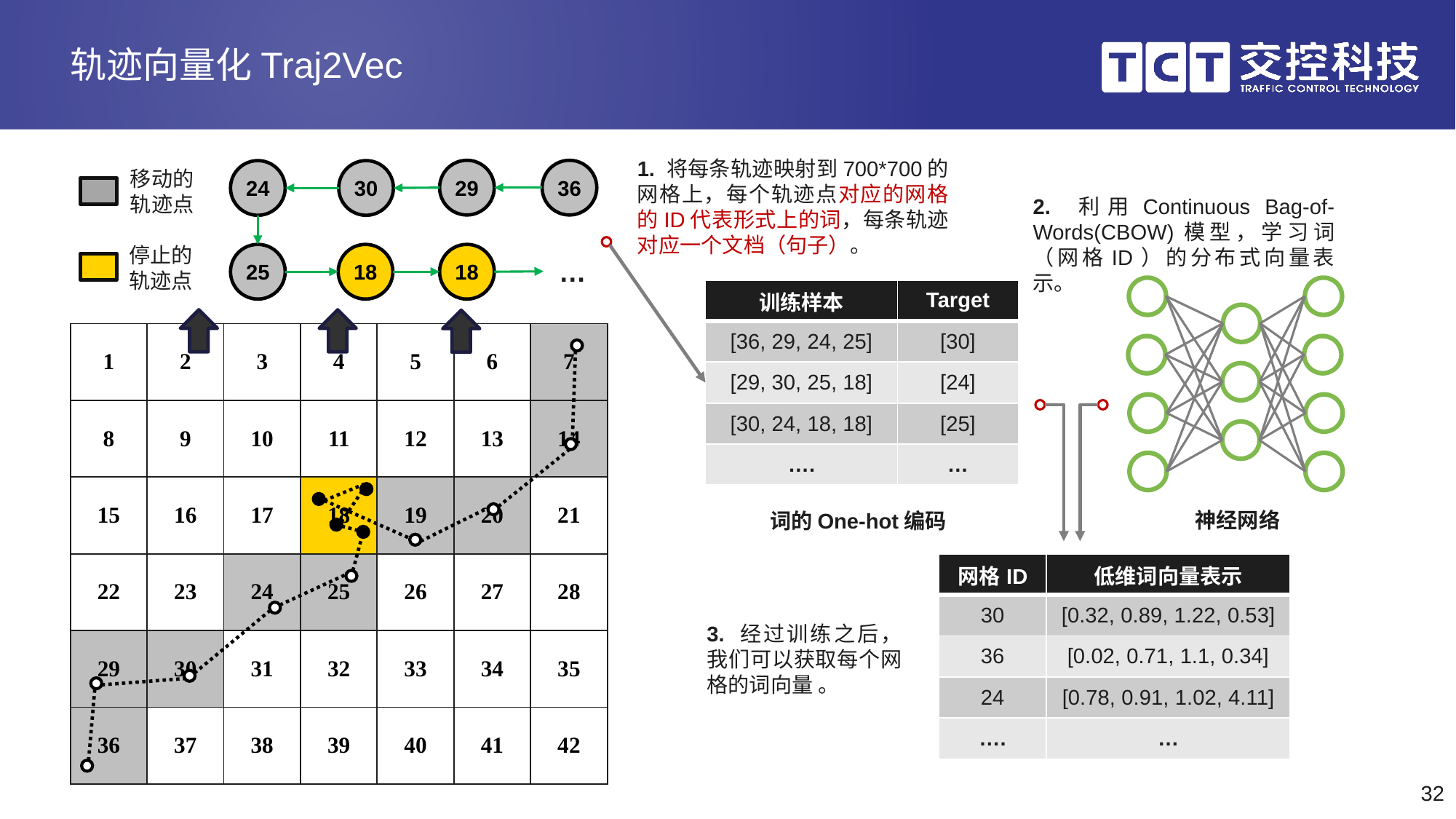

# 轨迹向量化Traj2Vec
1. 将每条轨迹映射到700*700的网格上，每个轨迹点对应的网格的ID代表形式上的词，每条轨迹对应一个文档（句子）。
移动的
轨迹点
29
36
24
30

2. 利用Continuous Bag-of-Words(CBOW)模型，学习词（网格ID）的分布式向量表示。
停止的
轨迹点

18
18
25
…

| 训练样本 | Target |
| --- | --- |
| [36, 29, 24, 25] | [30] |
| [29, 30, 25, 18] | [24] |
| [30, 24, 18, 18] | [25] |
| …. | … |

| 1 | 2 | 3 | 4 | 5 | 6 | 7 |
| --- | --- | --- | --- | --- | --- | --- |
| 8 | 9 | 10 | 11 | 12 | 13 | 14 |
| 15 | 16 | 17 | 18 | 19 | 20 | 21 |
| 22 | 23 | 24 | 25 | 26 | 27 | 28 |
| 29 | 30 | 31 | 32 | 33 | 34 | 35 |
| 36 | 37 | 38 | 39 | 40 | 41 | 42 |

神经网络
词的One-hot编码

| 网格ID | 低维词向量表示 |
| --- | --- |
| 30 | [0.32, 0.89, 1.22, 0.53] |
| 36 | [0.02, 0.71, 1.1, 0.34] |
| 24 | [0.78, 0.91, 1.02, 4.11] |
| …. | … |

3. 经过训练之后，我们可以获取每个网格的词向量 。

32